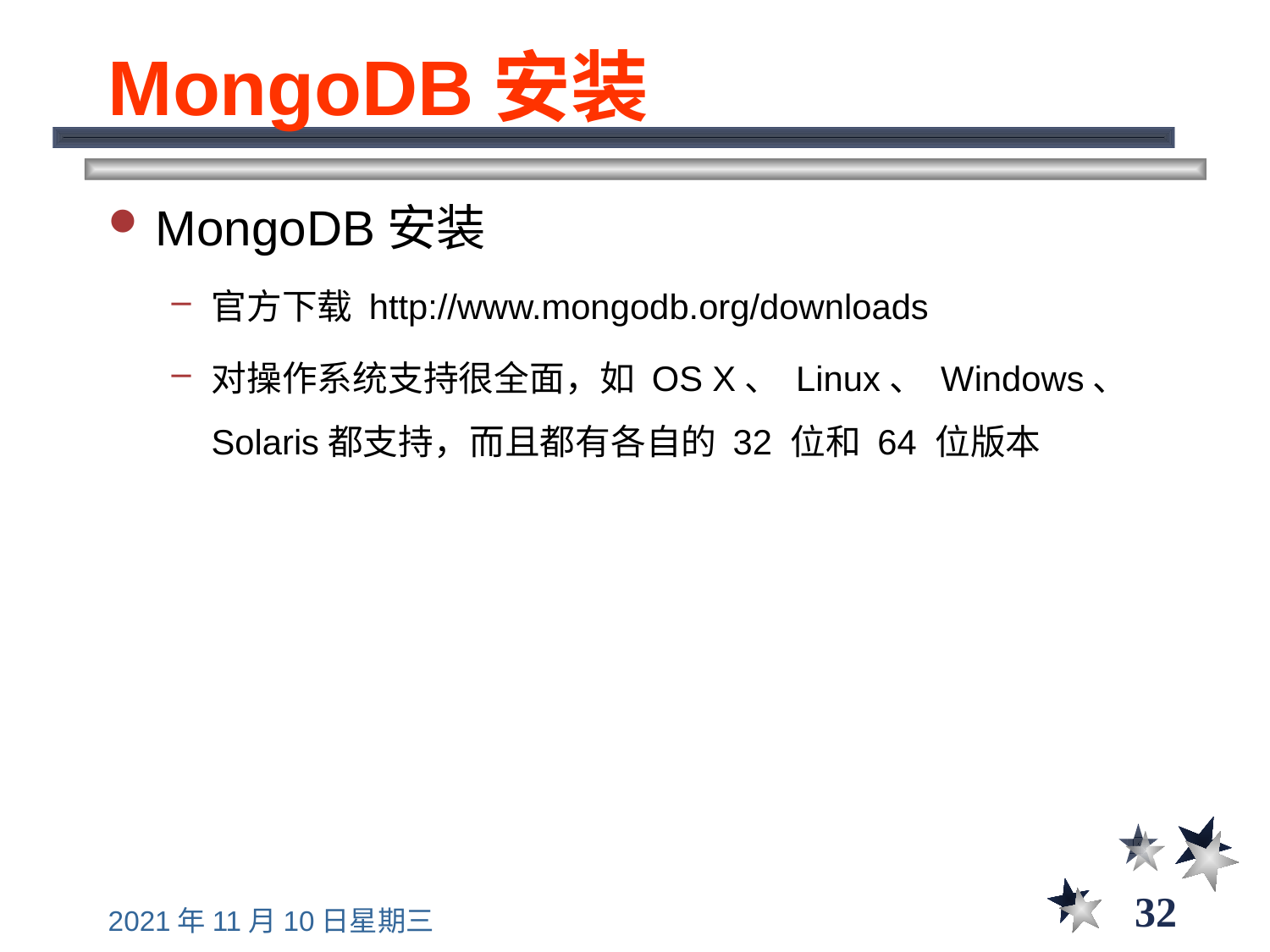

# MongoDB安装
MongoDB安装
官方下载 http://www.mongodb.org/downloads
对操作系统支持很全面，如 OS X、 Linux、 Windows、 Solaris都支持，而且都有各自的 32 位和 64 位版本
32
2021年11月10日星期三